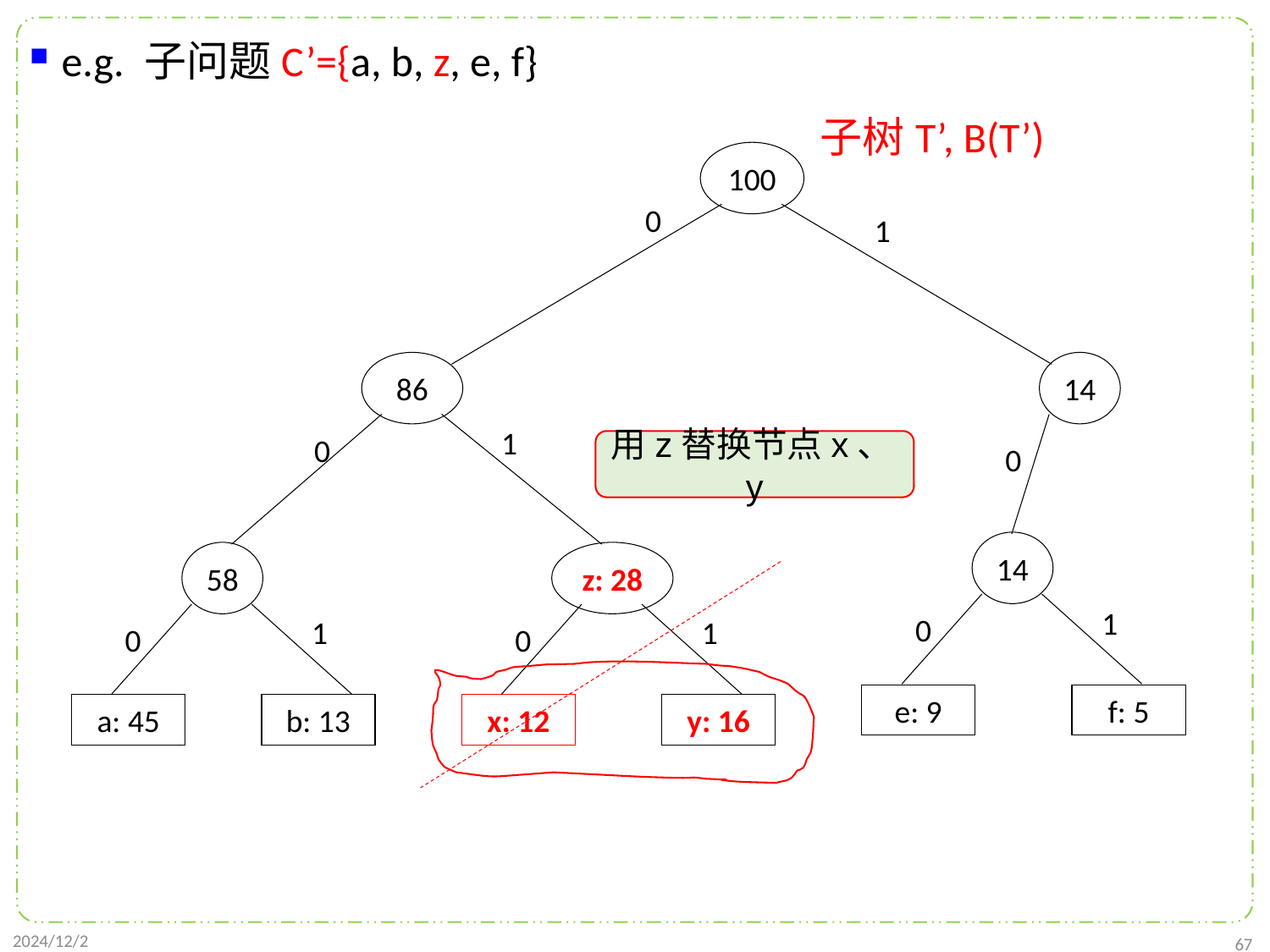

e.g. 子问题C’={a, b, z, e, f}

子树T’, B(T’)
100
0

1
86
14

1
0
用z替换节点x、y
0
14
58
z: 28

1
0

1
1
0
0

e: 9
f: 5
a: 45
b: 13
x: 12
y: 16
2024/12/2
67